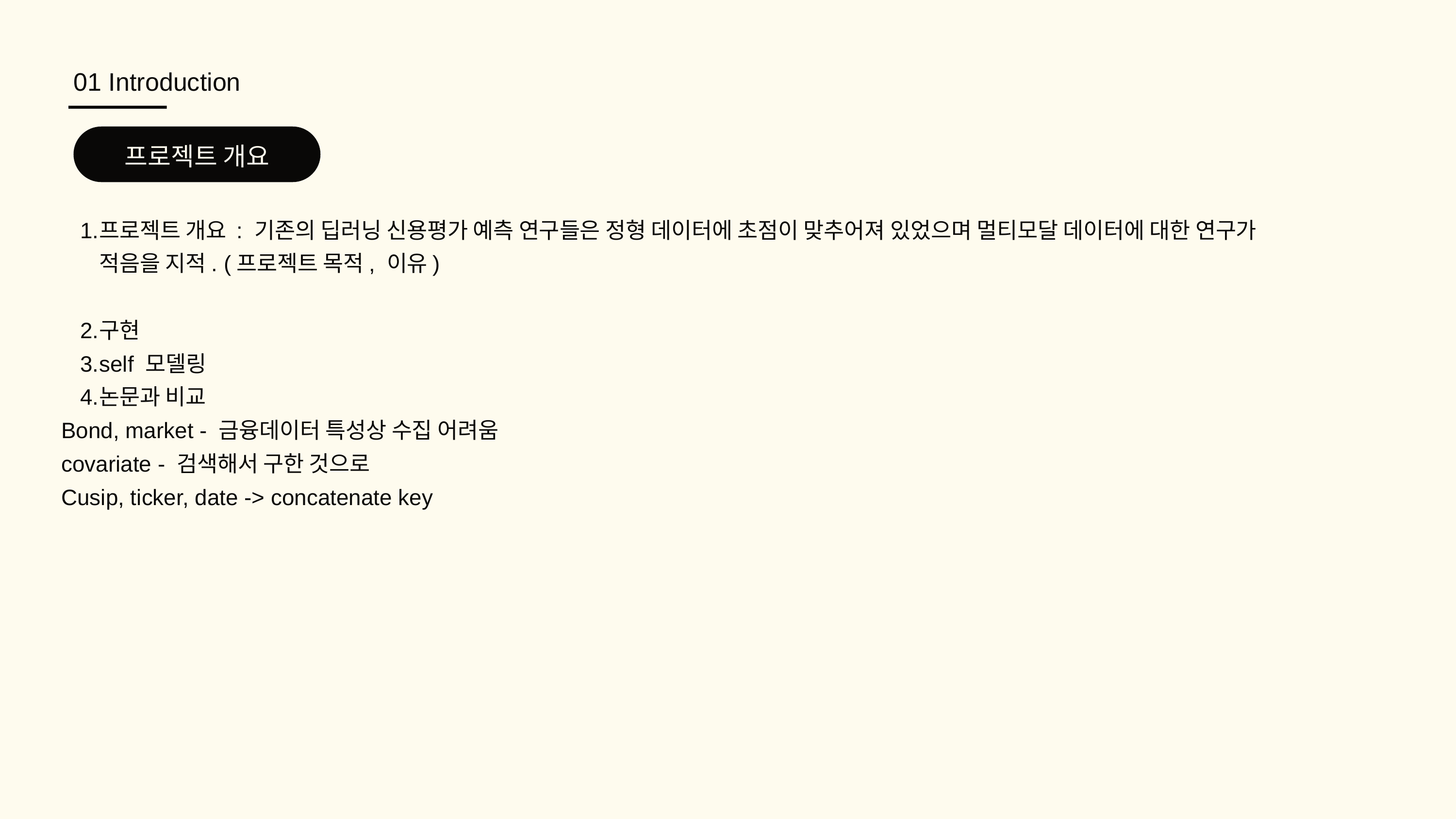

01 Introduction

프로젝트 개요
프로젝트 개요 : 기존의 딥러닝 신용평가 예측 연구들은 정형 데이터에 초점이 맞추어져 있었으며 멀티모달 데이터에 대한 연구가 적음을 지적. (프로젝트 목적, 이유)

구현
self 모델링
논문과 비교
Bond, market - 금융데이터 특성상 수집 어려움
covariate - 검색해서 구한 것으로
Cusip, ticker, date -> concatenate key